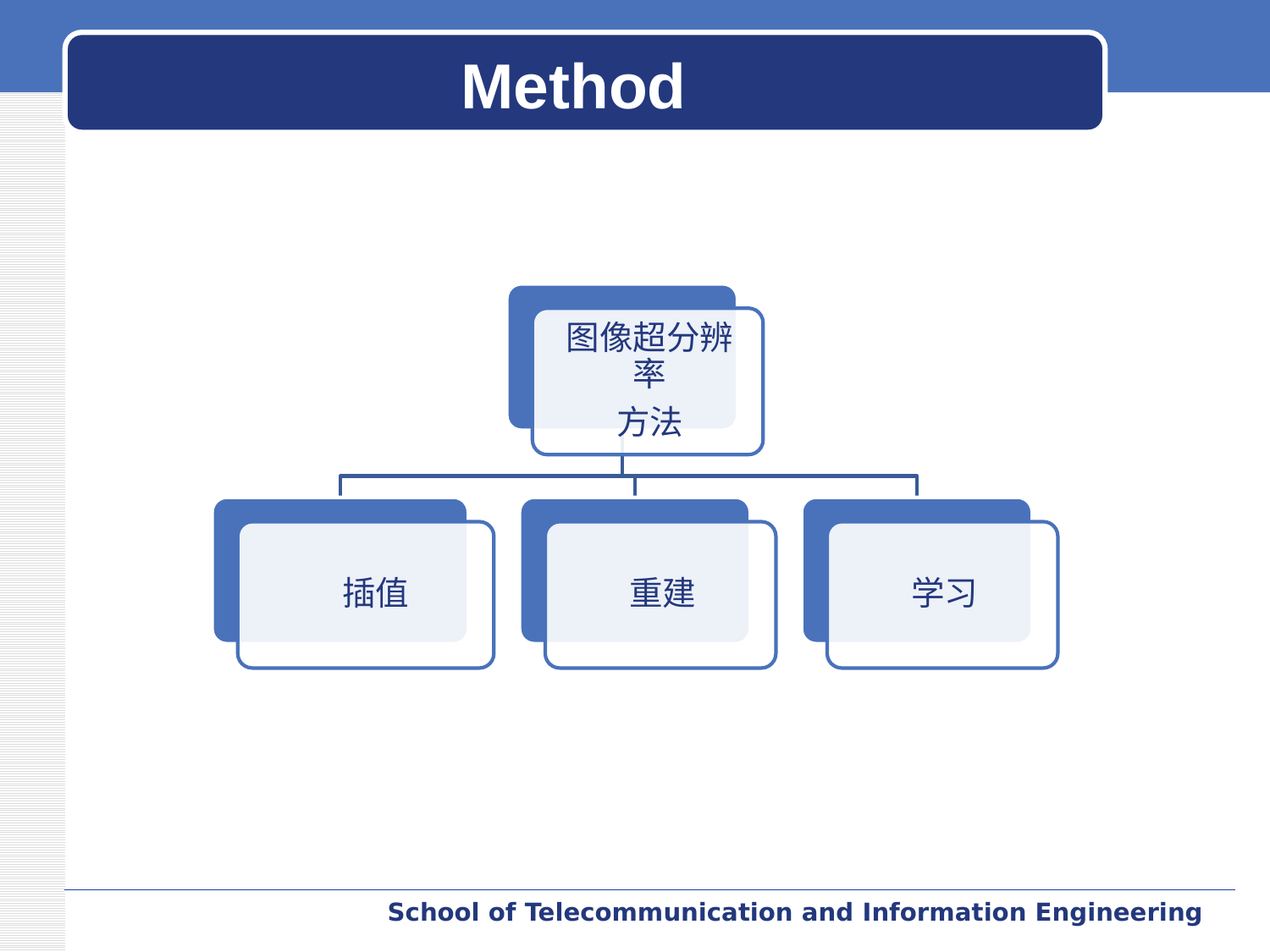

# Method
图像超分辨率
方法
 插值
重建
学习